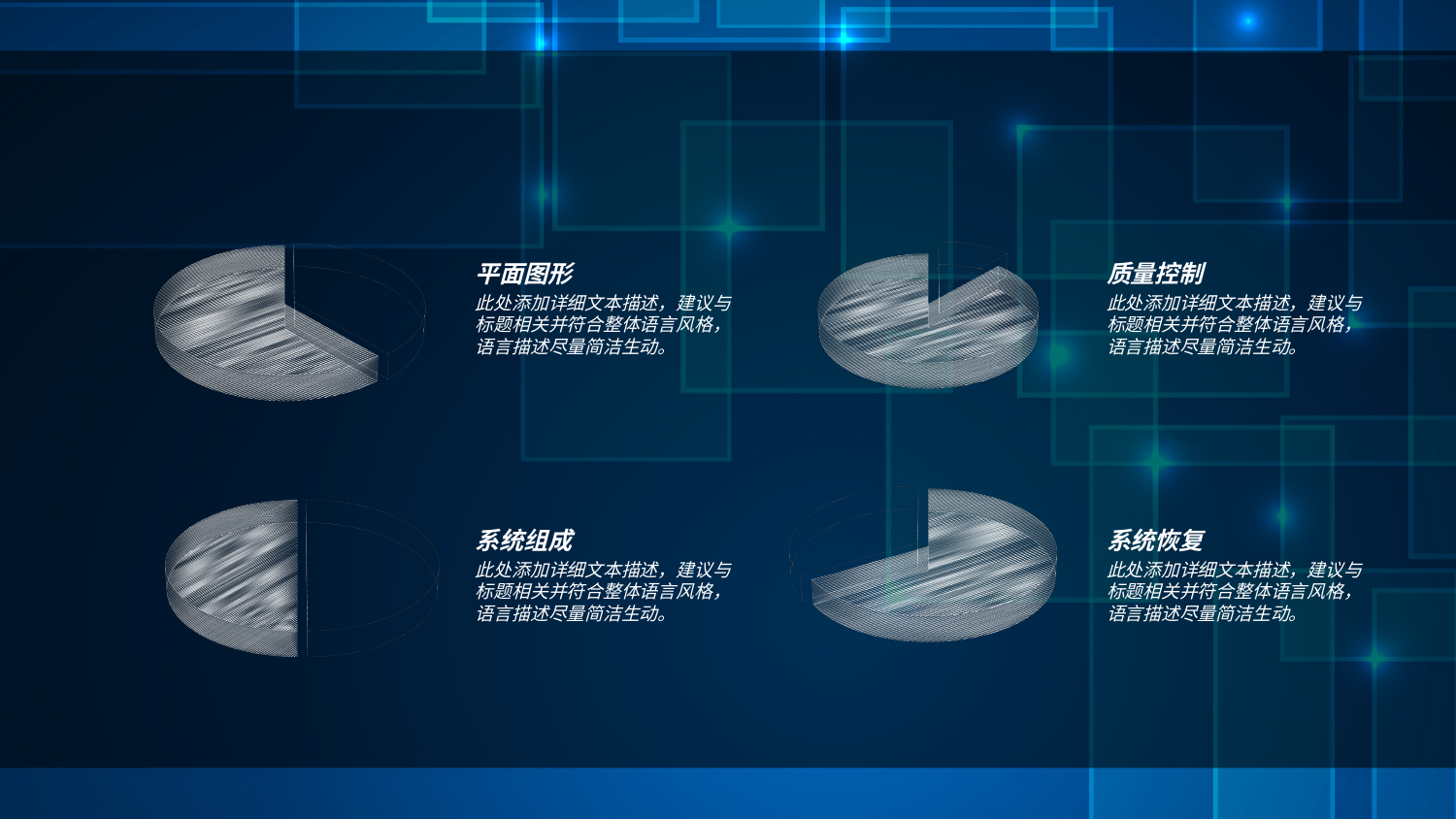

[unsupported chart]

[unsupported chart]

平面图形
此处添加详细文本描述，建议与标题相关并符合整体语言风格，语言描述尽量简洁生动。
质量控制
此处添加详细文本描述，建议与标题相关并符合整体语言风格，语言描述尽量简洁生动。

[unsupported chart]

[unsupported chart]

系统组成
此处添加详细文本描述，建议与标题相关并符合整体语言风格，语言描述尽量简洁生动。
系统恢复
此处添加详细文本描述，建议与标题相关并符合整体语言风格，语言描述尽量简洁生动。